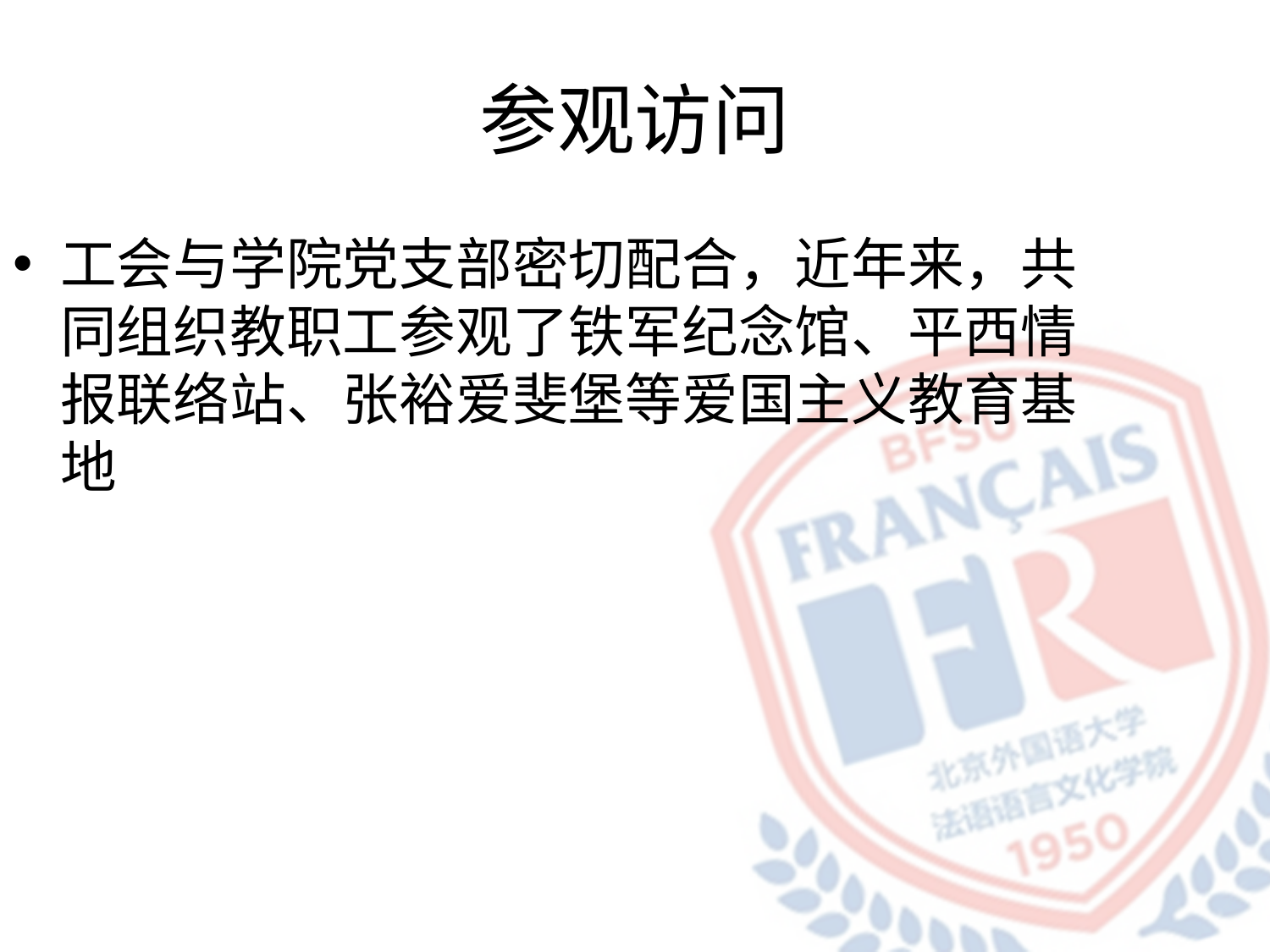

# 参观访问
工会与学院党支部密切配合，近年来，共同组织教职工参观了铁军纪念馆、平西情报联络站、张裕爱斐堡等爱国主义教育基地